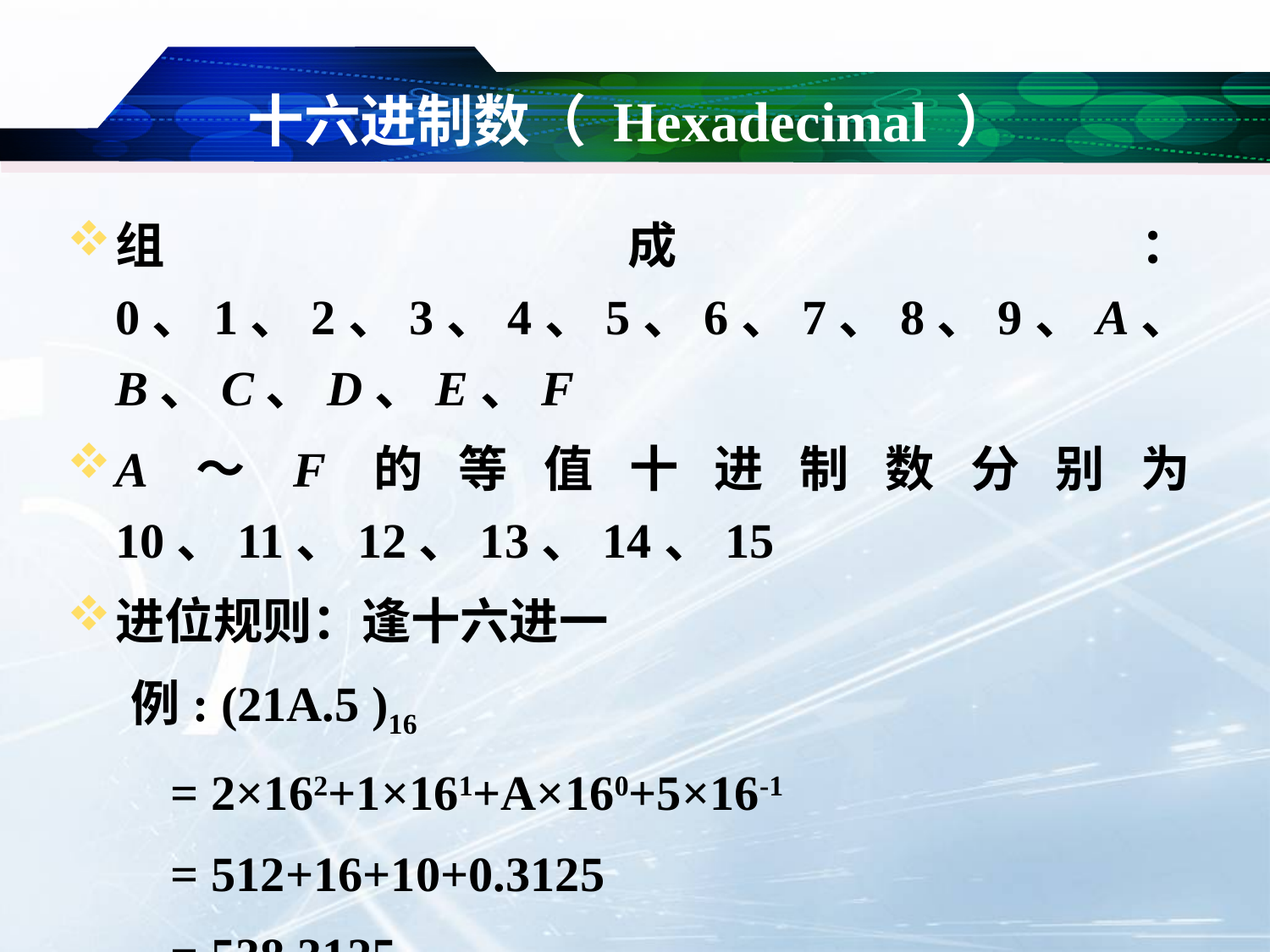

# 十六进制数（ Hexadecimal ）
组成：0、1、2、3、4、5、6、7、8、9、A、B、C、D、E、F
A～F的等值十进制数分别为10、11、12、13、14、15
进位规则：逢十六进一
例: (21A.5 )16
	= 2×162+1×161+A×160+5×16-1
	= 512+16+10+0.3125
	= 538.3125